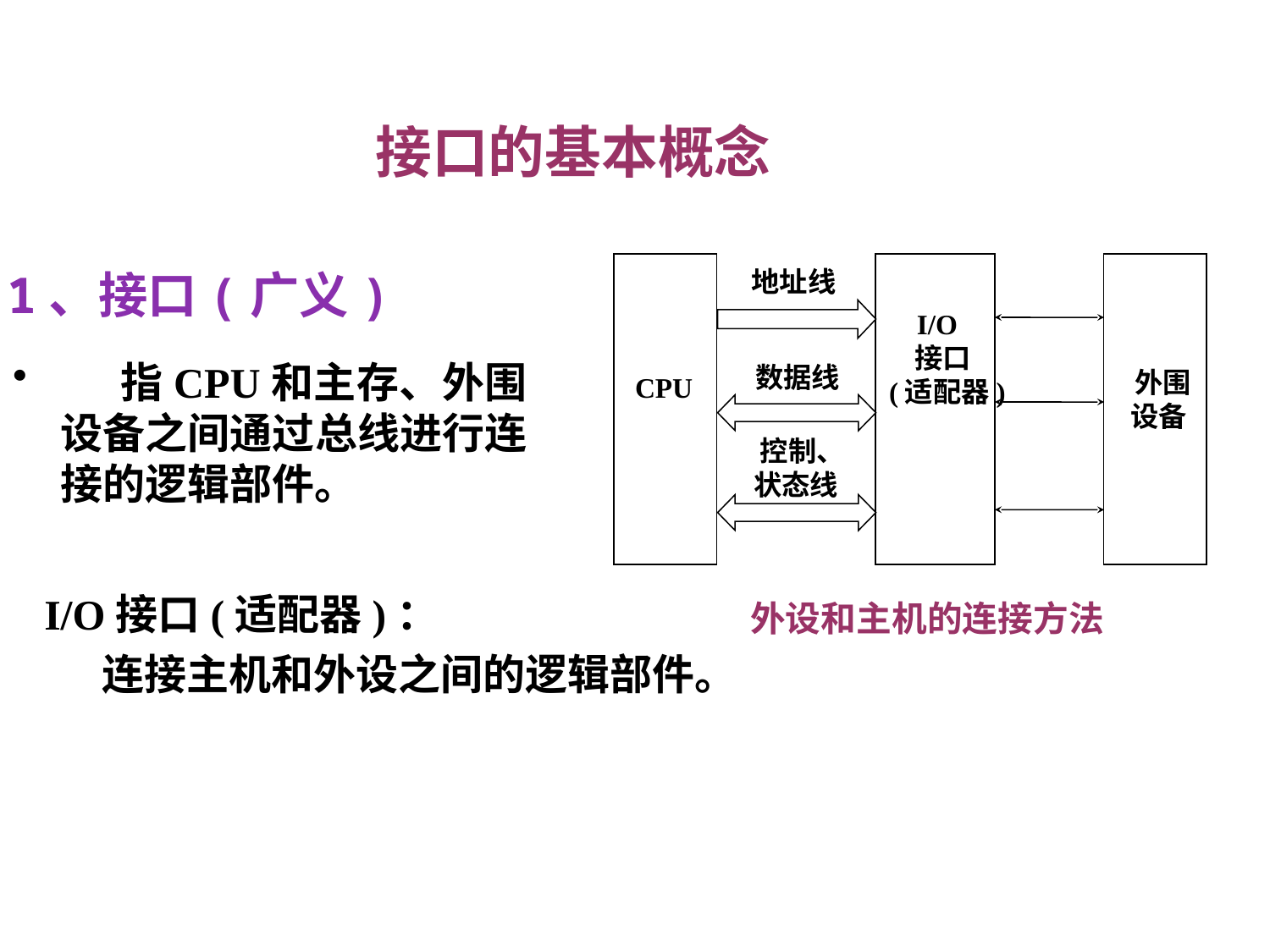

# 接口的基本概念

地址线

    I/O
   接口
(适配器)

数据线
  外围
设备
CPU

  控制、
 状态线

   外设和主机的连接方法
1、接口(广义)
     指CPU和主存、外围设备之间通过总线进行连接的逻辑部件。
I/O接口(适配器)：
     连接主机和外设之间的逻辑部件。